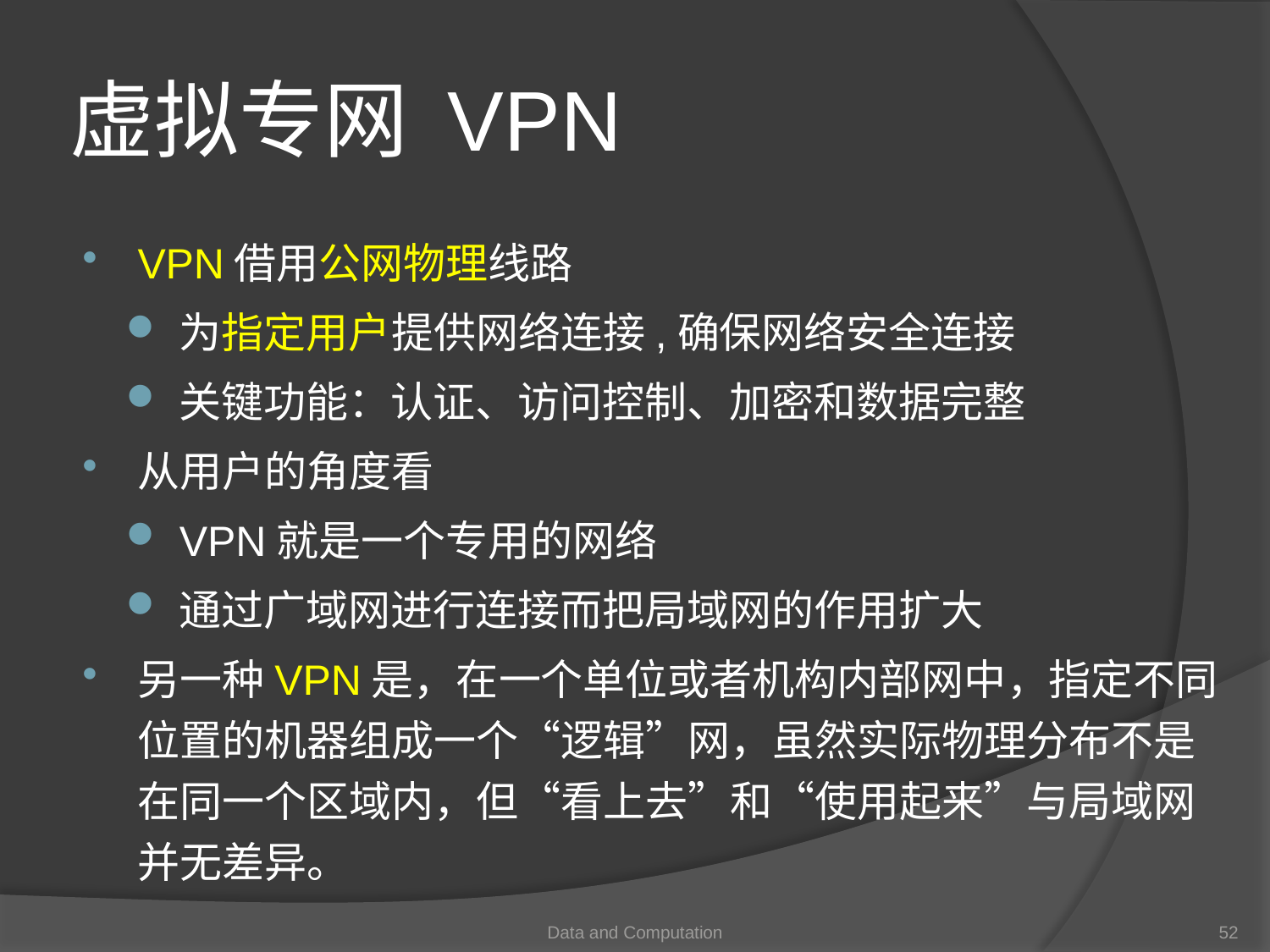

# 虚拟专网 VPN
VPN借用公网物理线路
为指定用户提供网络连接,确保网络安全连接
关键功能：认证、访问控制、加密和数据完整
从用户的角度看
VPN就是一个专用的网络
通过广域网进行连接而把局域网的作用扩大
另一种VPN是，在一个单位或者机构内部网中，指定不同位置的机器组成一个“逻辑”网，虽然实际物理分布不是在同一个区域内，但“看上去”和“使用起来”与局域网并无差异。

Data and Computation
52